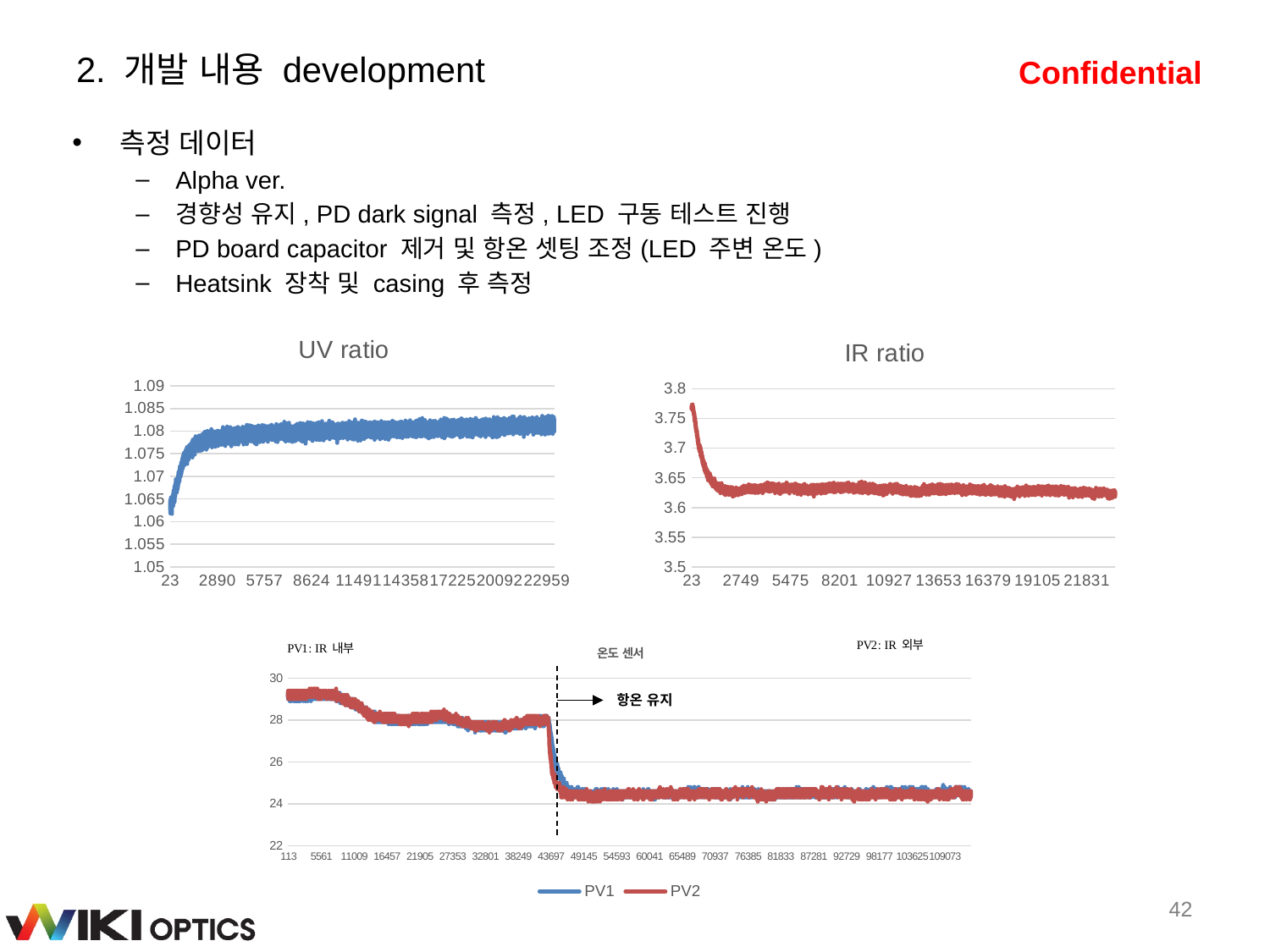

# 2. 개발 내용 development
측정 데이터
Alpha ver.
경향성 유지, PD dark signal 측정, LED 구동 테스트 진행
PD board capacitor 제거 및 항온 셋팅 조정(LED 주변 온도)
Heatsink 장착 및 casing 후 측정

### Chart:

| Category | UV ratio |
|---|---|

### Chart:

| Category | IR ratio |
|---|---|

### Chart: 온도 센서

| Category | PV1 | PV2 |
|---|---|---|
항온 유지
42